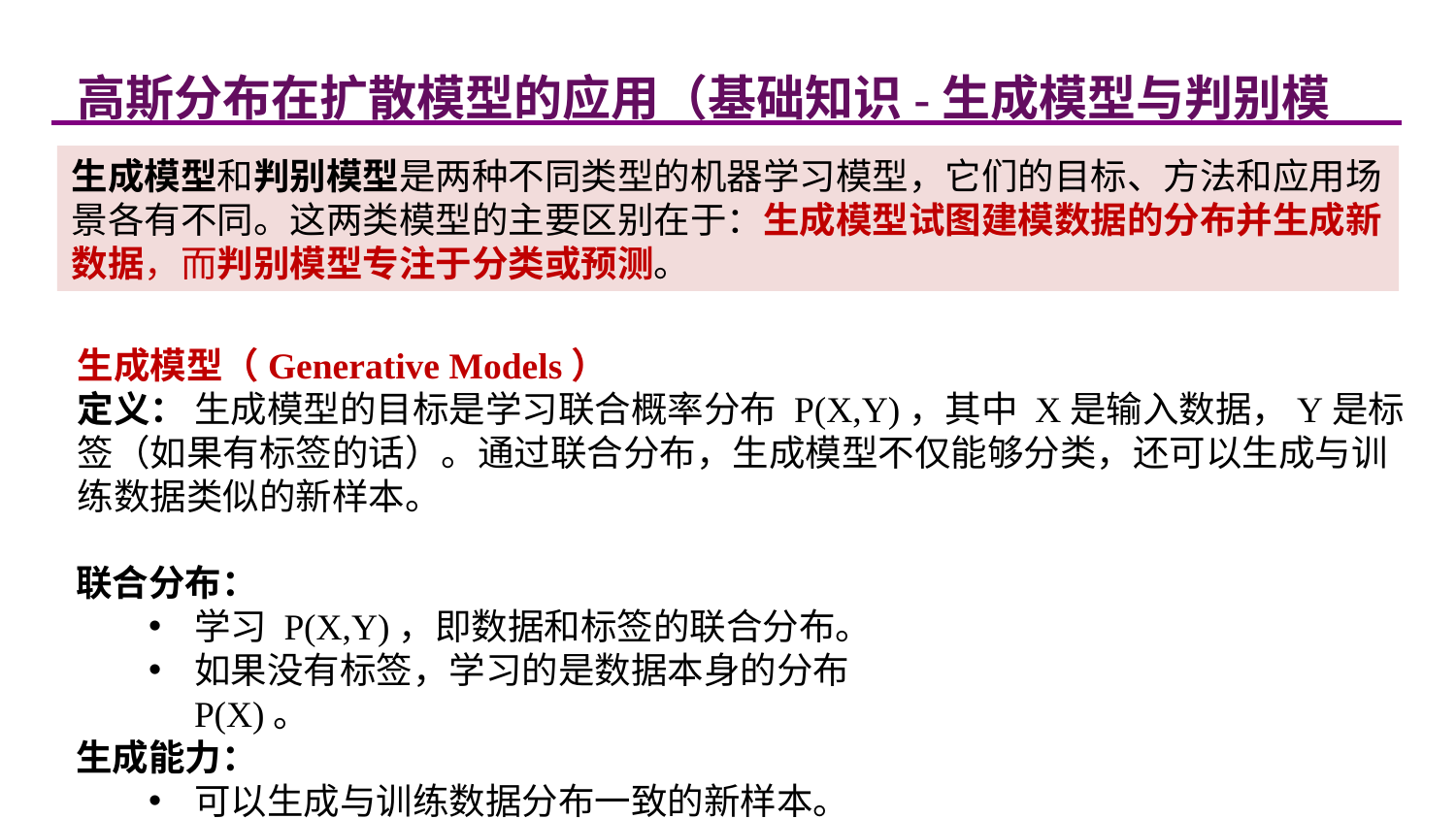

高斯分布在扩散模型的应用（基础知识-生成模型与判别模型）
生成模型和判别模型是两种不同类型的机器学习模型，它们的目标、方法和应用场景各有不同。这两类模型的主要区别在于：生成模型试图建模数据的分布并生成新数据，而判别模型专注于分类或预测。
生成模型（Generative Models）
定义： 生成模型的目标是学习联合概率分布 P(X,Y)，其中 X是输入数据，Y是标签（如果有标签的话）。通过联合分布，生成模型不仅能够分类，还可以生成与训练数据类似的新样本。
联合分布：
学习 P(X,Y)，即数据和标签的联合分布。
如果没有标签，学习的是数据本身的分布 P(X)。
生成能力：
可以生成与训练数据分布一致的新样本。